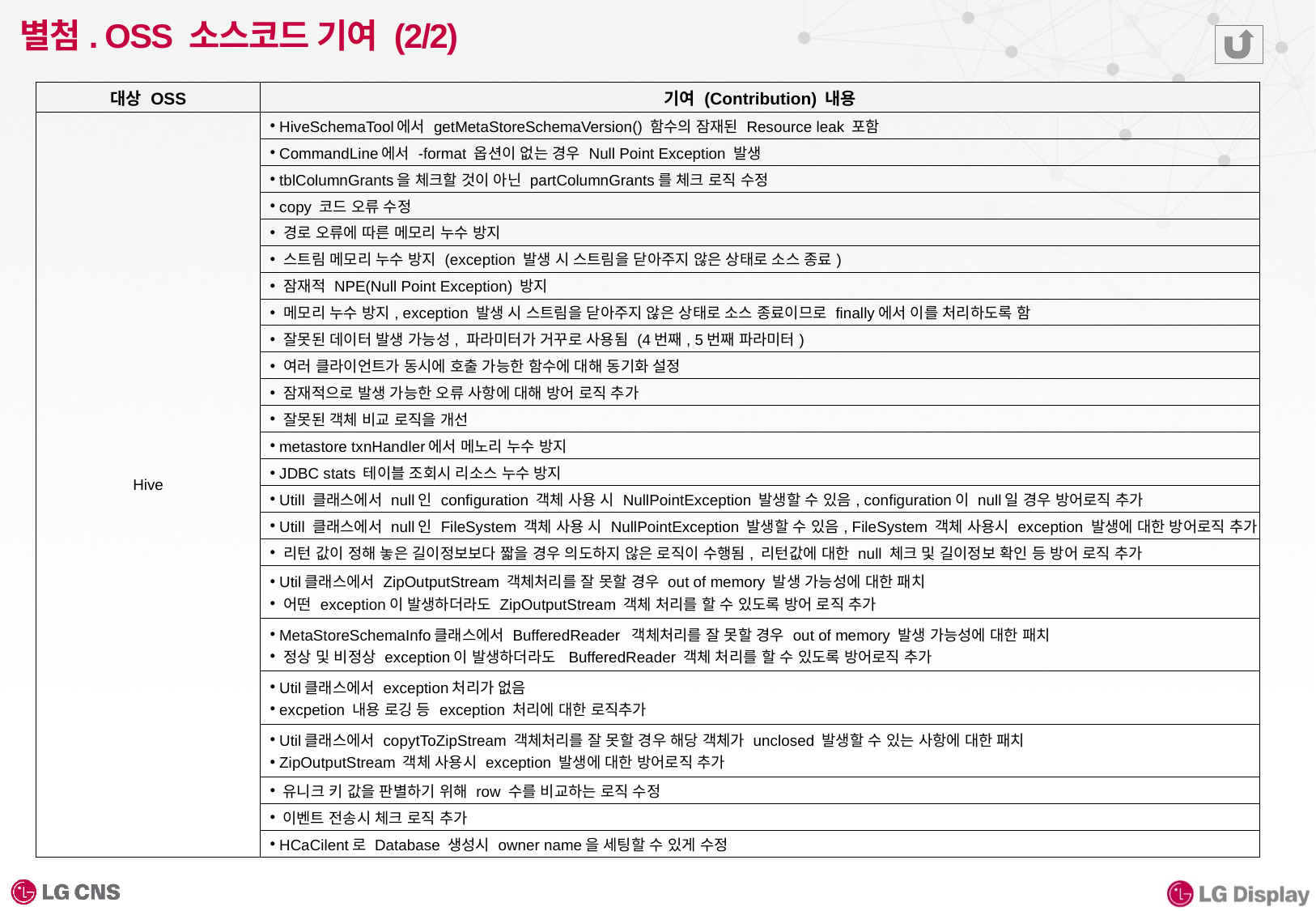

# 별첨. OSS 소스코드 기여 (2/2)

| 대상 OSS | 기여 (Contribution) 내용 |
| --- | --- |
| Hive | HiveSchemaTool에서 getMetaStoreSchemaVersion() 함수의 잠재된 Resource leak 포함 |
|  | CommandLine에서 -format 옵션이 없는 경우 Null Point Exception 발생 |
|  | tblColumnGrants을 체크할 것이 아닌 partColumnGrants를 체크 로직 수정 |
|  | copy 코드 오류 수정 |
|  | 경로 오류에 따른 메모리 누수 방지 |
|  | 스트림 메모리 누수 방지 (exception 발생 시 스트림을 닫아주지 않은 상태로 소스 종료) |
|  | 잠재적 NPE(Null Point Exception) 방지 |
|  | 메모리 누수 방지, exception 발생 시 스트림을 닫아주지 않은 상태로 소스 종료이므로 finally에서 이를 처리하도록 함 |
|  | 잘못된 데이터 발생 가능성, 파라미터가 거꾸로 사용됨 (4번째, 5번째 파라미터) |
|  | 여러 클라이언트가 동시에 호출 가능한 함수에 대해 동기화 설정 |
|  | 잠재적으로 발생 가능한 오류 사항에 대해 방어 로직 추가 |
|  | 잘못된 객체 비교 로직을 개선 |
|  | metastore txnHandler에서 메노리 누수 방지 |
|  | JDBC stats 테이블 조회시 리소스 누수 방지 |
|  | Utill 클래스에서 null인 configuration 객체 사용 시 NullPointException 발생할 수 있음, configuration이 null일 경우 방어로직 추가 |
|  | Utill 클래스에서 null인 FileSystem 객체 사용 시 NullPointException 발생할 수 있음, FileSystem 객체 사용시 exception 발생에 대한 방어로직 추가 |
|  | 리턴 값이 정해 놓은 길이정보보다 짧을 경우 의도하지 않은 로직이 수행됨, 리턴값에 대한 null 체크 및 길이정보 확인 등 방어 로직 추가 |
|  | Util클래스에서 ZipOutputStream 객체처리를 잘 못할 경우 out of memory 발생 가능성에 대한 패치 어떤 exception이 발생하더라도 ZipOutputStream 객체 처리를 할 수 있도록 방어 로직 추가 |
|  | MetaStoreSchemaInfo클래스에서 BufferedReader 객체처리를 잘 못할 경우 out of memory 발생 가능성에 대한 패치 정상 및 비정상 exception이 발생하더라도 BufferedReader 객체 처리를 할 수 있도록 방어로직 추가 |
|  | Util클래스에서 exception처리가 없음 excpetion 내용 로깅 등 exception 처리에 대한 로직추가 |
|  | Util클래스에서 copytToZipStream 객체처리를 잘 못할 경우 해당 객체가 unclosed 발생할 수 있는 사항에 대한 패치 ZipOutputStream 객체 사용시 exception 발생에 대한 방어로직 추가 |
|  | 유니크 키 값을 판별하기 위해 row 수를 비교하는 로직 수정 |
|  | 이벤트 전송시 체크 로직 추가 |
|  | HCaCilent로 Database 생성시 owner name을 세팅할 수 있게 수정 |